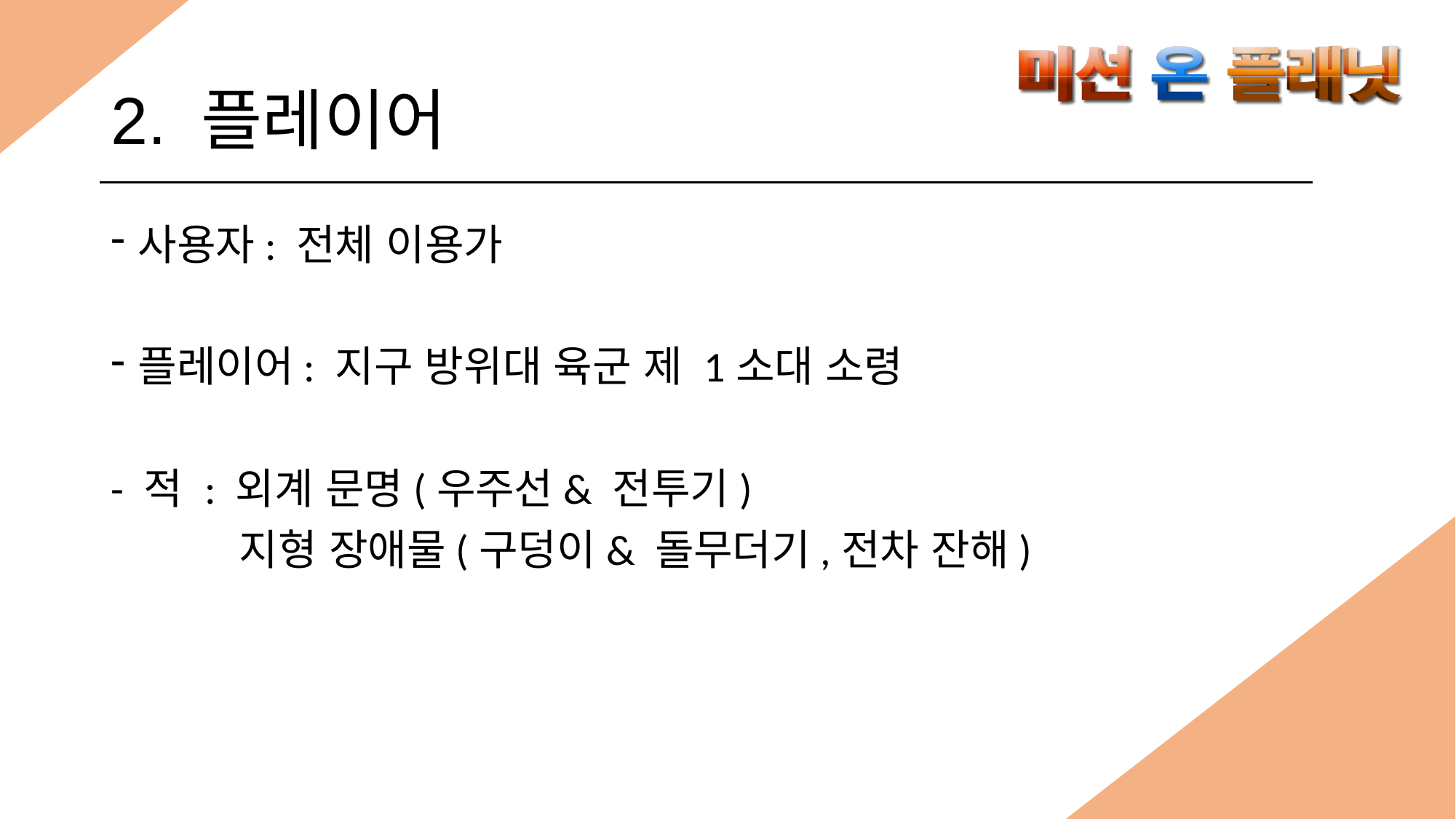

# 2. 플레이어
사용자: 전체 이용가

플레이어: 지구 방위대 육군 제 1소대 소령

- 적 : 외계 문명(우주선& 전투기)
          지형 장애물(구덩이& 돌무더기,전차 잔해)